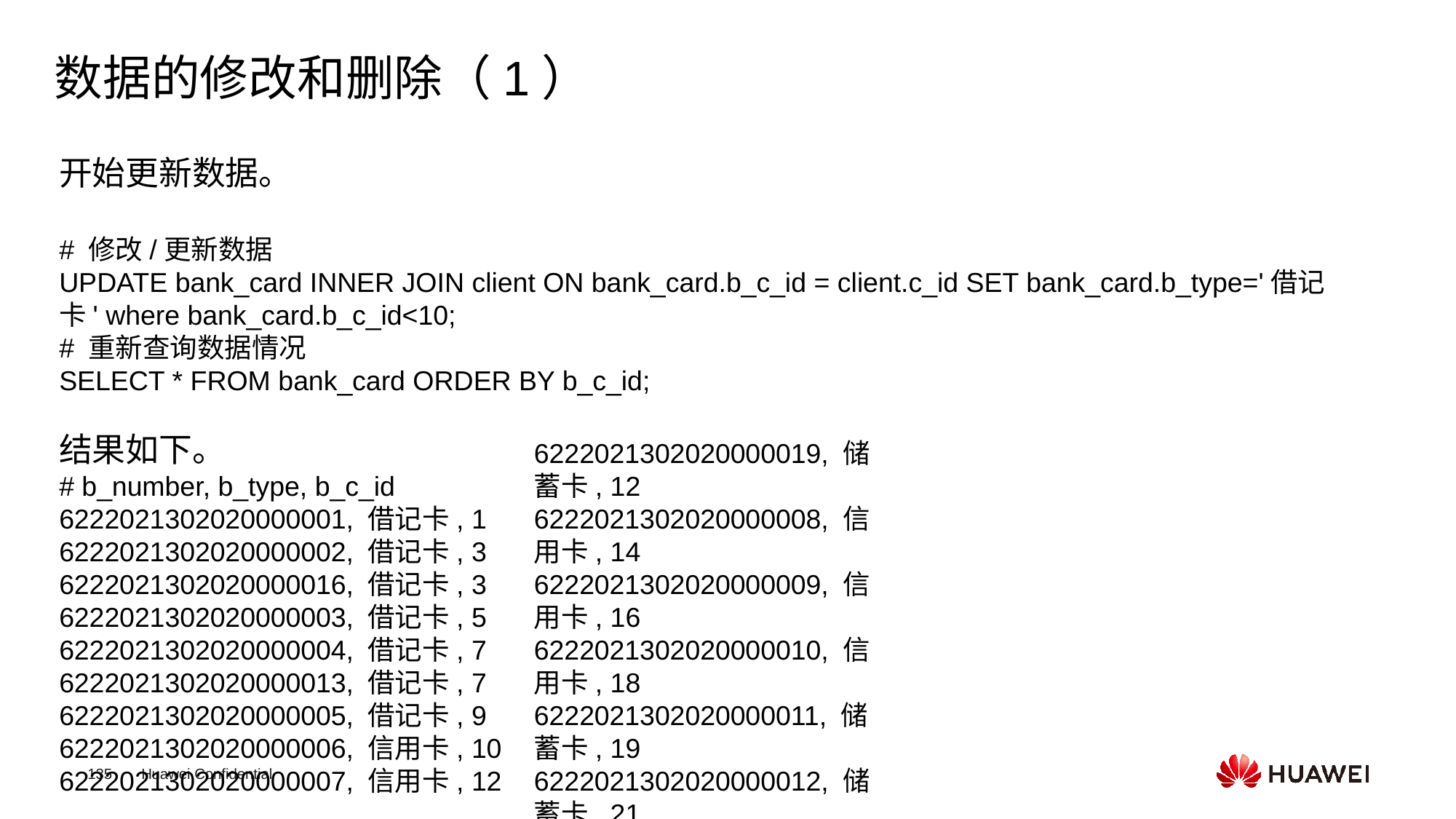

# 数据的修改和删除（1）
开始更新数据。

# 修改/更新数据
UPDATE bank_card INNER JOIN client ON bank_card.b_c_id = client.c_id SET bank_card.b_type='借记卡' where bank_card.b_c_id<10;
# 重新查询数据情况
SELECT * FROM bank_card ORDER BY b_c_id;

结果如下。
# b_number, b_type, b_c_id
6222021302020000001, 借记卡, 1
6222021302020000002, 借记卡, 3
6222021302020000016, 借记卡, 3
6222021302020000003, 借记卡, 5
6222021302020000004, 借记卡, 7
6222021302020000013, 借记卡, 7
6222021302020000005, 借记卡, 9
6222021302020000006, 信用卡, 10
6222021302020000007, 信用卡, 12

Text
Text
Text
Text
Text
Text
Text
Text
Text
Text
Text
Text
Text
Text
Text
Text
Text
Text
Text
Text
Text
Text
Text
Text
Text
Text
Text
Text
Text
Text
Text
Text
Text
Text
Text
Text
Text
Text
Text
Text
Text
Text
Text
Text
Text
Text
6222021302020000019, 储蓄卡, 12
6222021302020000008, 信用卡, 14
6222021302020000009, 信用卡, 16
6222021302020000010, 信用卡, 18
6222021302020000011, 储蓄卡, 19
6222021302020000012, 储蓄卡, 21
6222021302020000014, 储蓄卡, 23
6222021302020000015, 储蓄卡, 24
6222021302020000017, 储蓄卡, 26
6222021302020000018, 储蓄卡, 27
6222021302020000020, 储蓄卡, 29